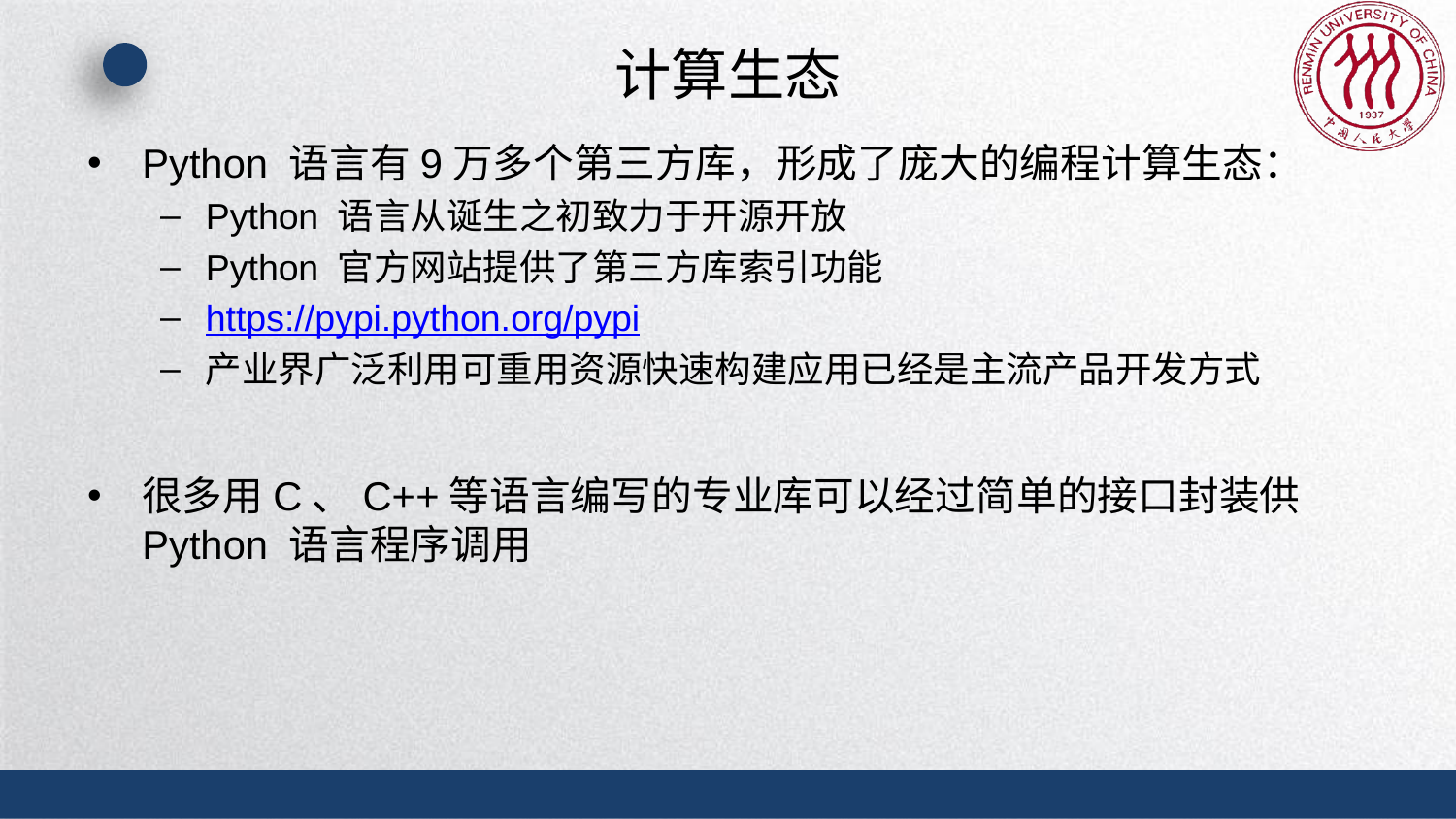

# 计算生态
Python 语言有9万多个第三方库，形成了庞大的编程计算生态：
Python 语言从诞生之初致力于开源开放
Python 官方网站提供了第三方库索引功能
https://pypi.python.org/pypi
产业界广泛利用可重用资源快速构建应用已经是主流产品开发方式

很多用C、C++等语言编写的专业库可以经过简单的接口封装供Python 语言程序调用